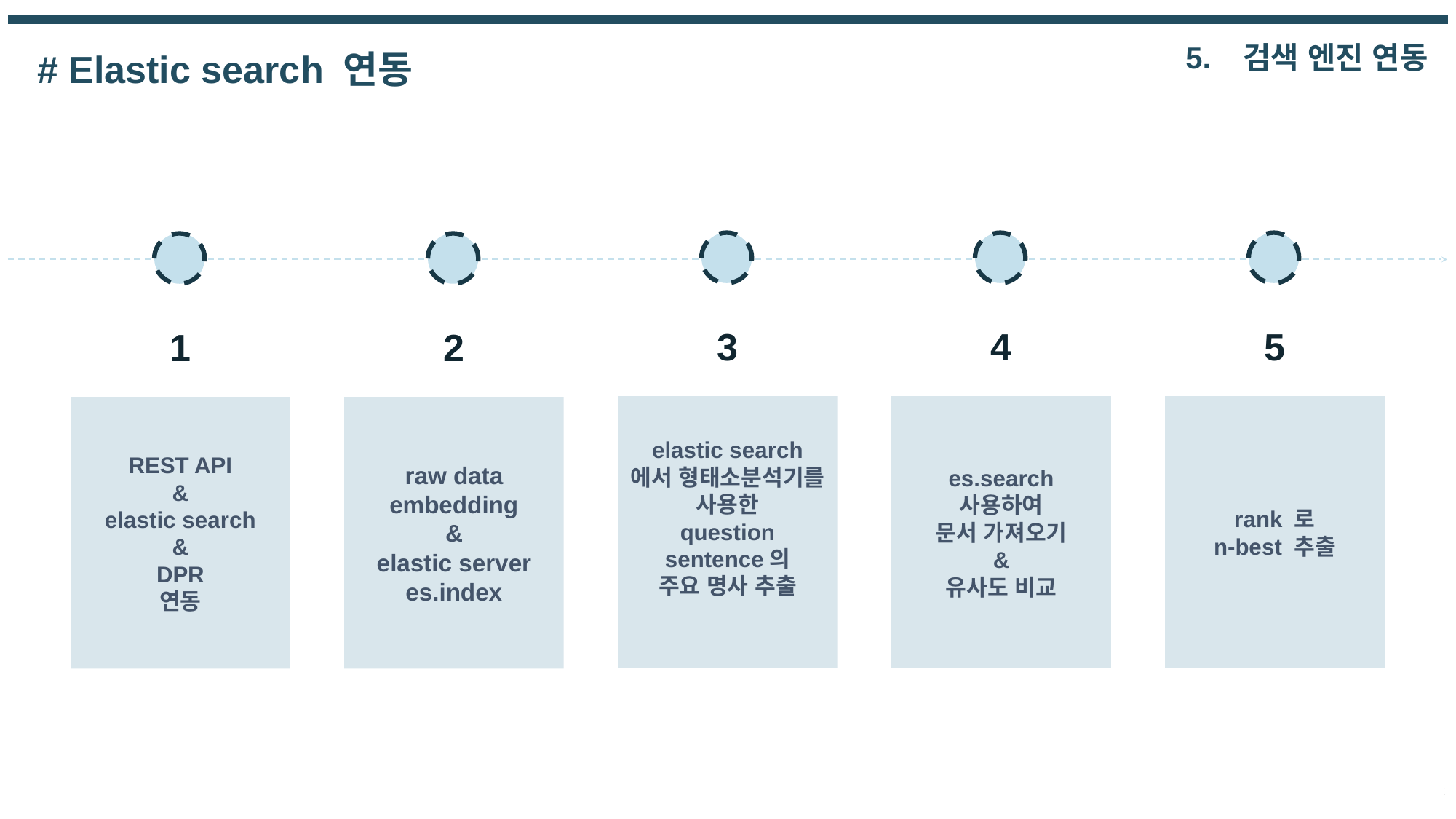

5.   검색 엔진 연동
# Elastic search 연동

3
4
5
1
2
elastic search 에서 형태소분석기를 사용한
question sentence의
주요 명사 추출

es.search 사용하여
문서 가져오기
&
유사도 비교
rank 로
n-best 추출
REST API
&
elastic search
&
DPR
연동
raw data
embedding
&
elastic server
es.index